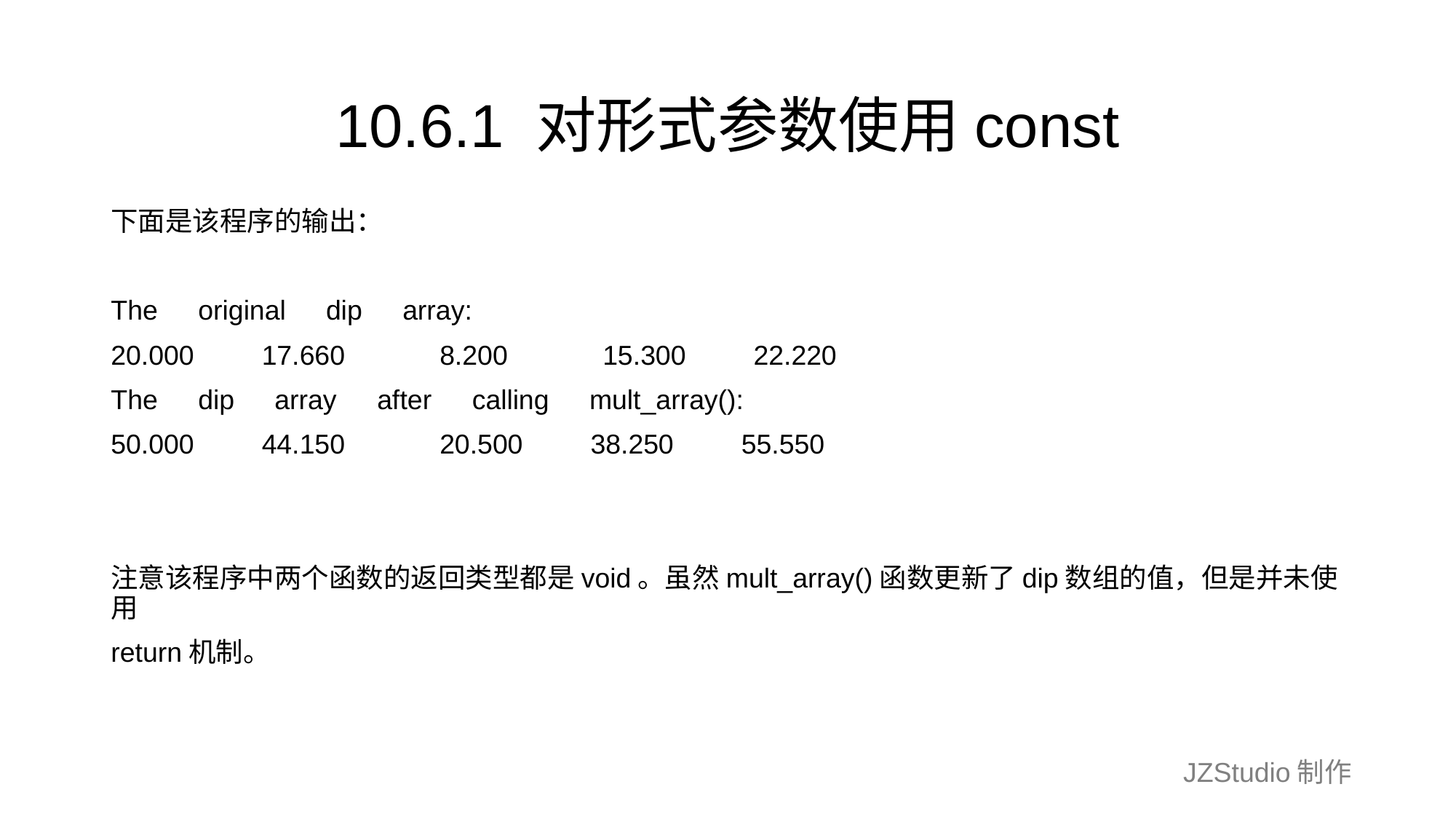

# 10.6.1 对形式参数使用const
下面是该程序的输出：

The　original　dip　array:
20.000　　17.660　　　8.200　　　15.300　　22.220
The　dip　array　after　calling　mult_array():
50.000　　44.150　　　20.500　　38.250　　55.550

注意该程序中两个函数的返回类型都是void。虽然mult_array()函数更新了dip数组的值，但是并未使用
return机制。